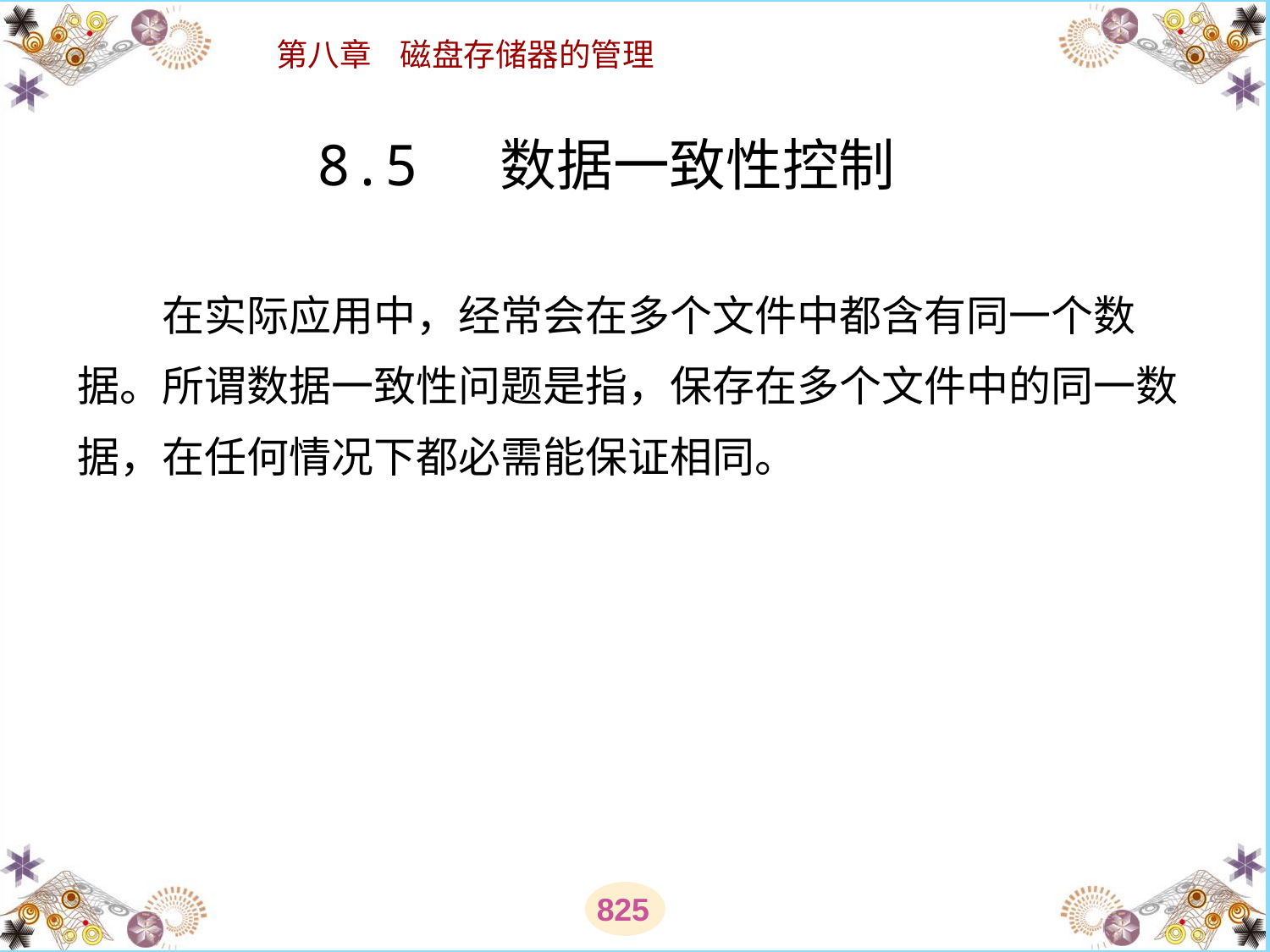

# 8.5  数据一致性控制 　　在实际应用中，经常会在多个文件中都含有同一个数据。所谓数据一致性问题是指，保存在多个文件中的同一数据，在任何情况下都必需能保证相同。